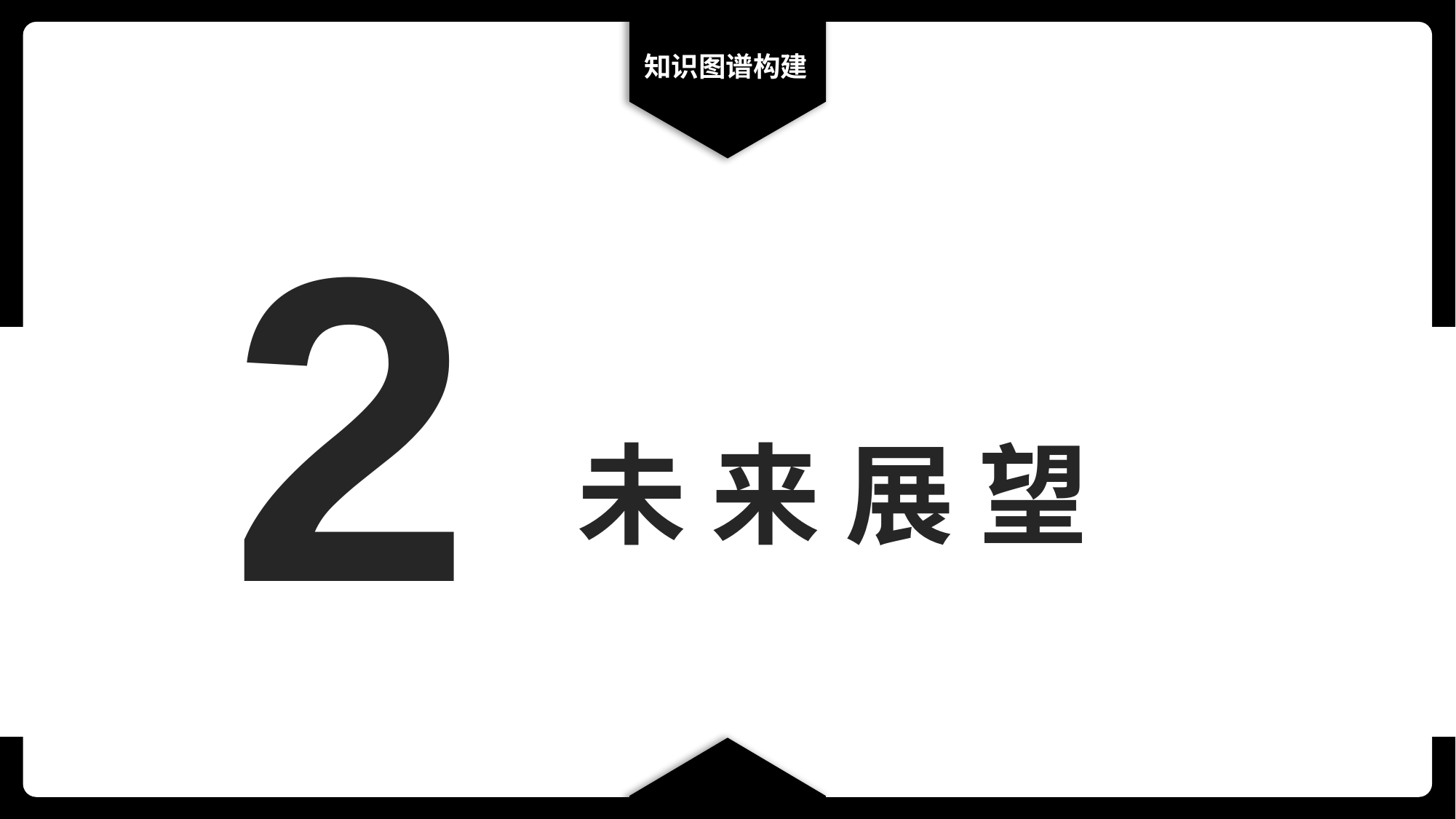

知识图谱构建
2
# 未 来 展 望